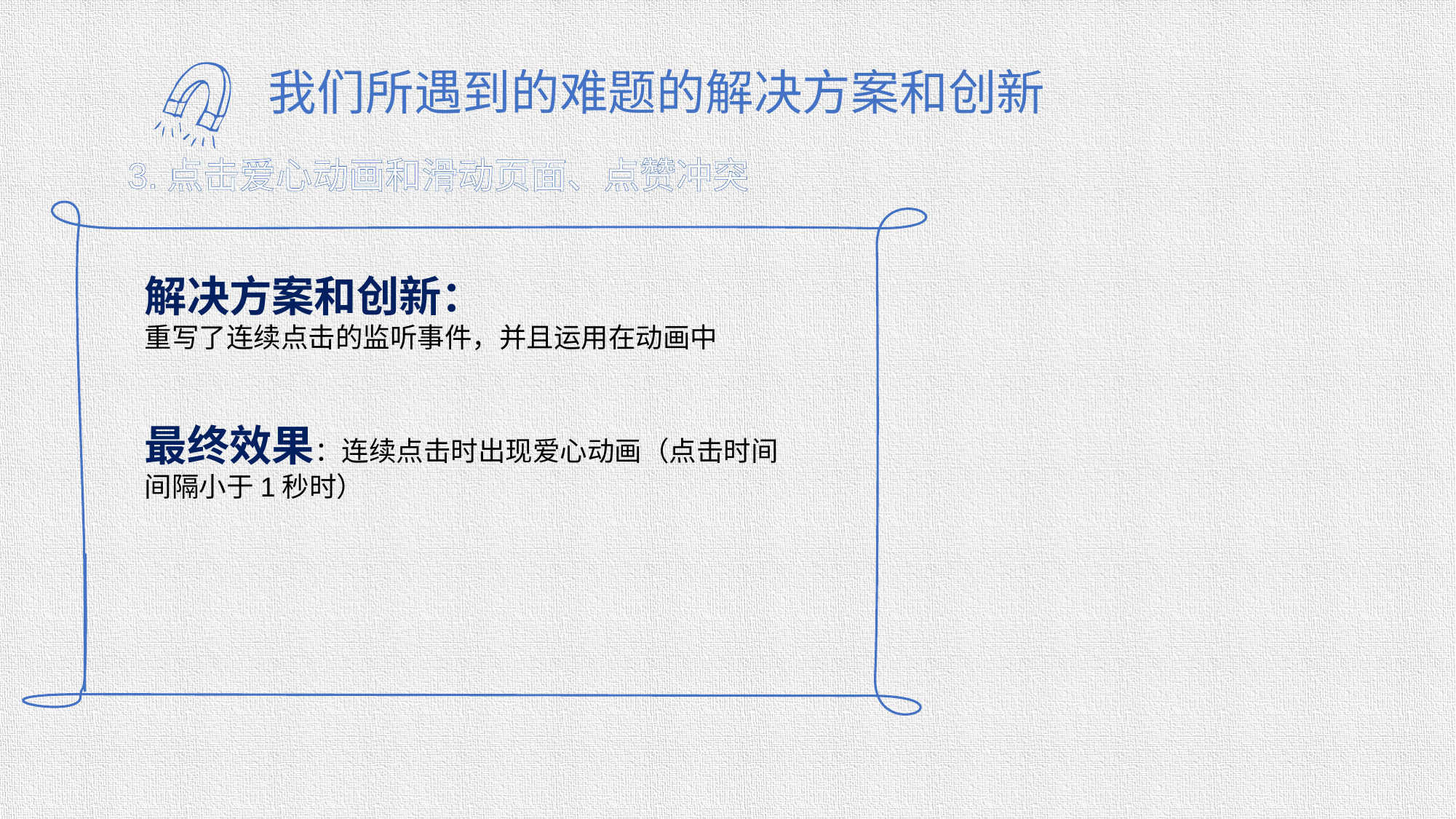

我们所遇到的难题的解决方案和创新

3.点击爱心动画和滑动页面、点赞冲突

解决方案和创新：
重写了连续点击的监听事件，并且运用在动画中

最终效果：连续点击时出现爱心动画（点击时间间隔小于1秒时）